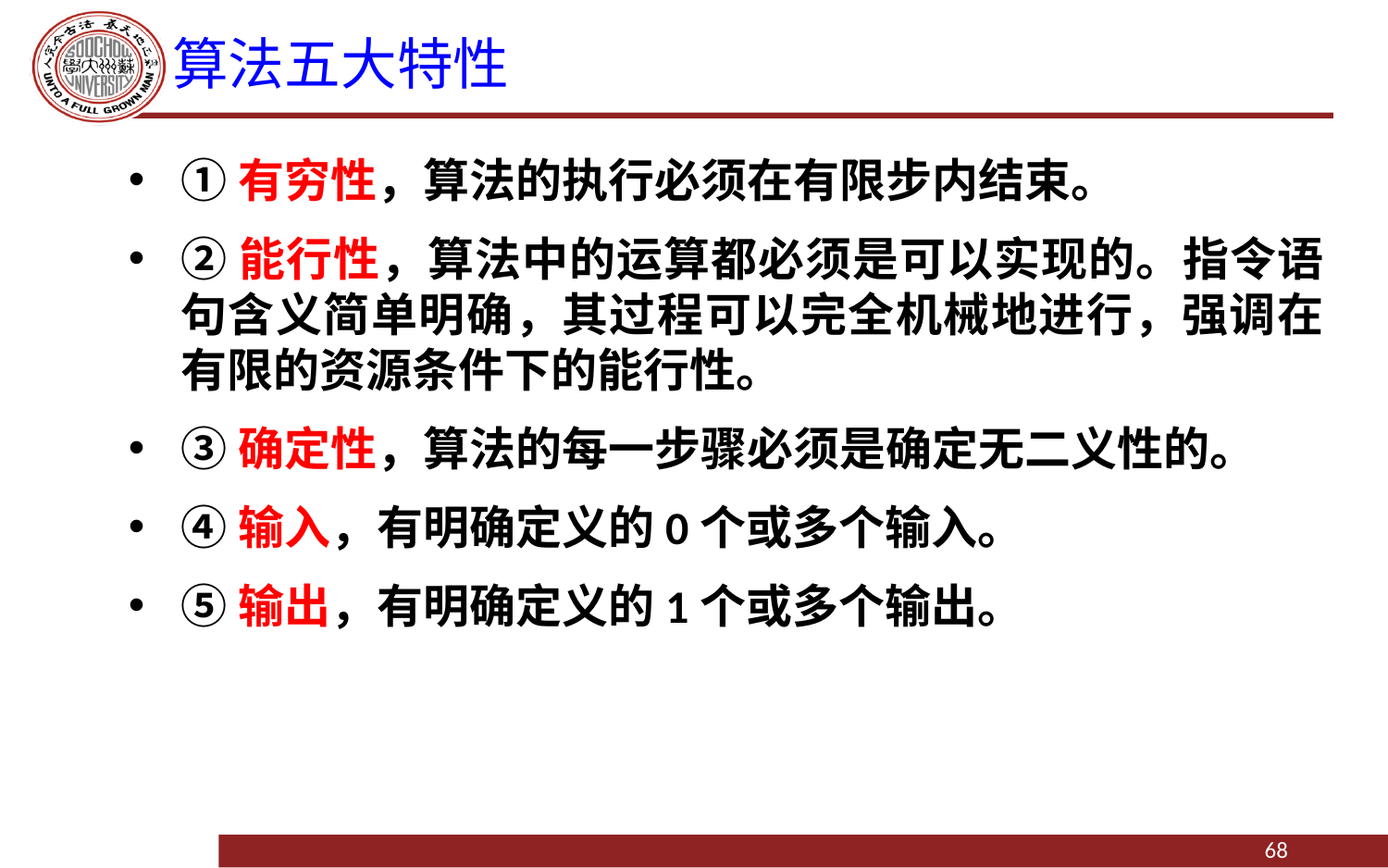

# 算法五大特性
①有穷性，算法的执行必须在有限步内结束。
②能行性，算法中的运算都必须是可以实现的。指令语句含义简单明确，其过程可以完全机械地进行，强调在有限的资源条件下的能行性。
③确定性，算法的每一步骤必须是确定无二义性的。
④输入，有明确定义的0个或多个输入。
⑤输出，有明确定义的1个或多个输出。

68